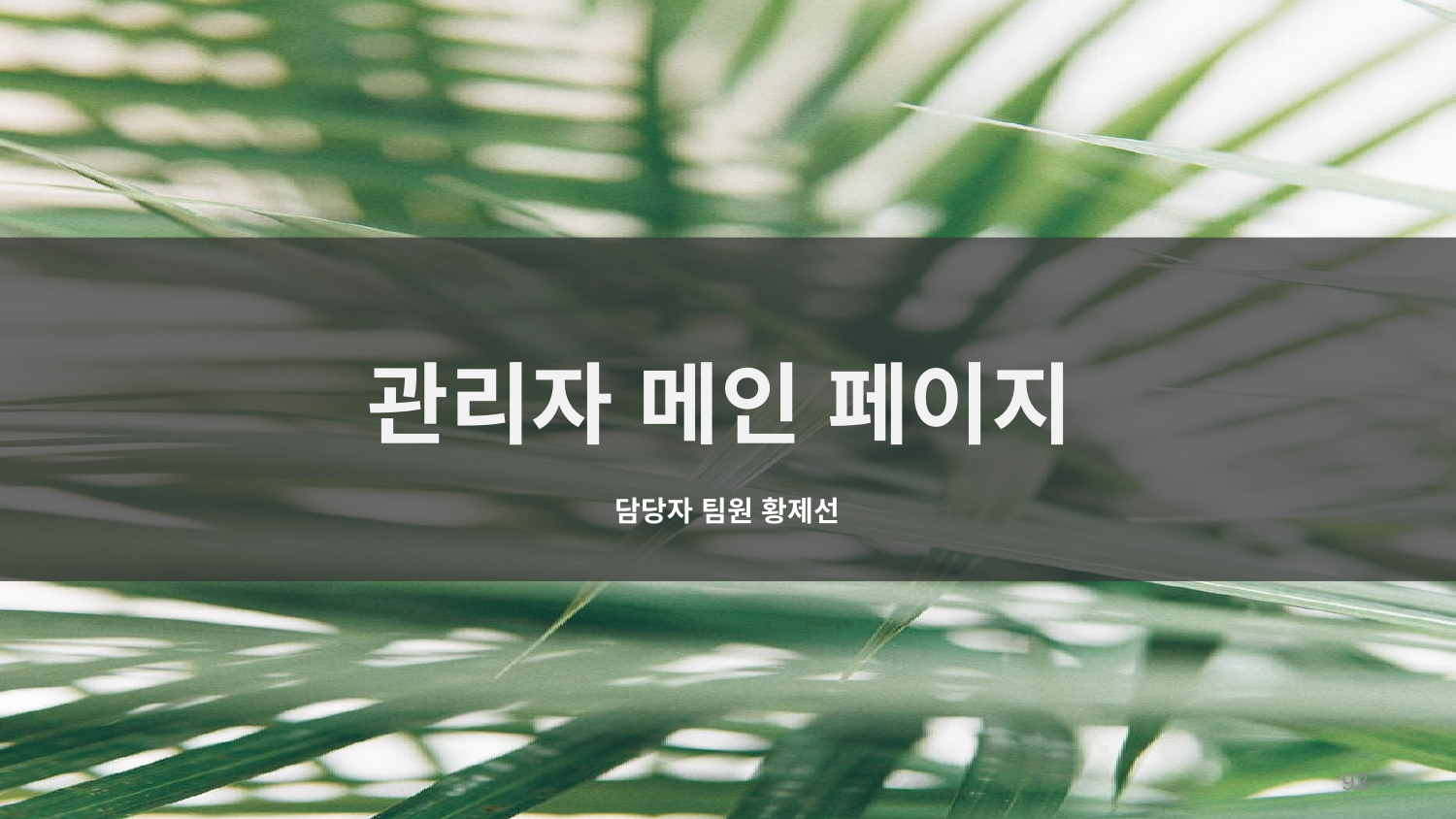

관리자 메인 페이지
담당자 팀원 황제선
92